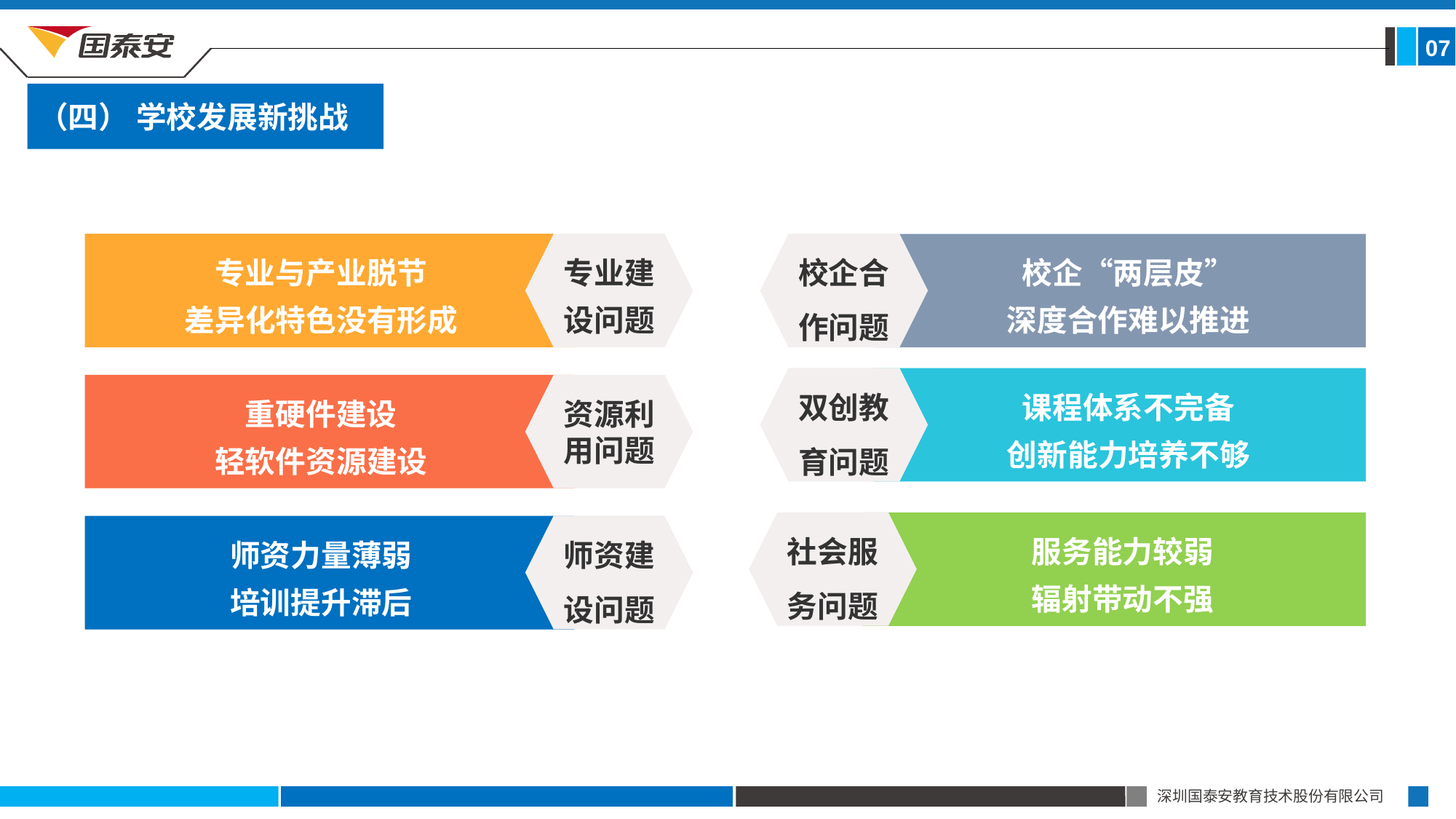

07
（四） 学校发展新挑战
专业与产业脱节
差异化特色没有形成
专业建设问题
重硬件建设
轻软件资源建设
资源利用问题
师资建设问题
师资力量薄弱
培训提升滞后
校企合作问题
校企“两层皮”
深度合作难以推进
双创教育问题
课程体系不完备
创新能力培养不够
社会服务问题
服务能力较弱
辐射带动不强